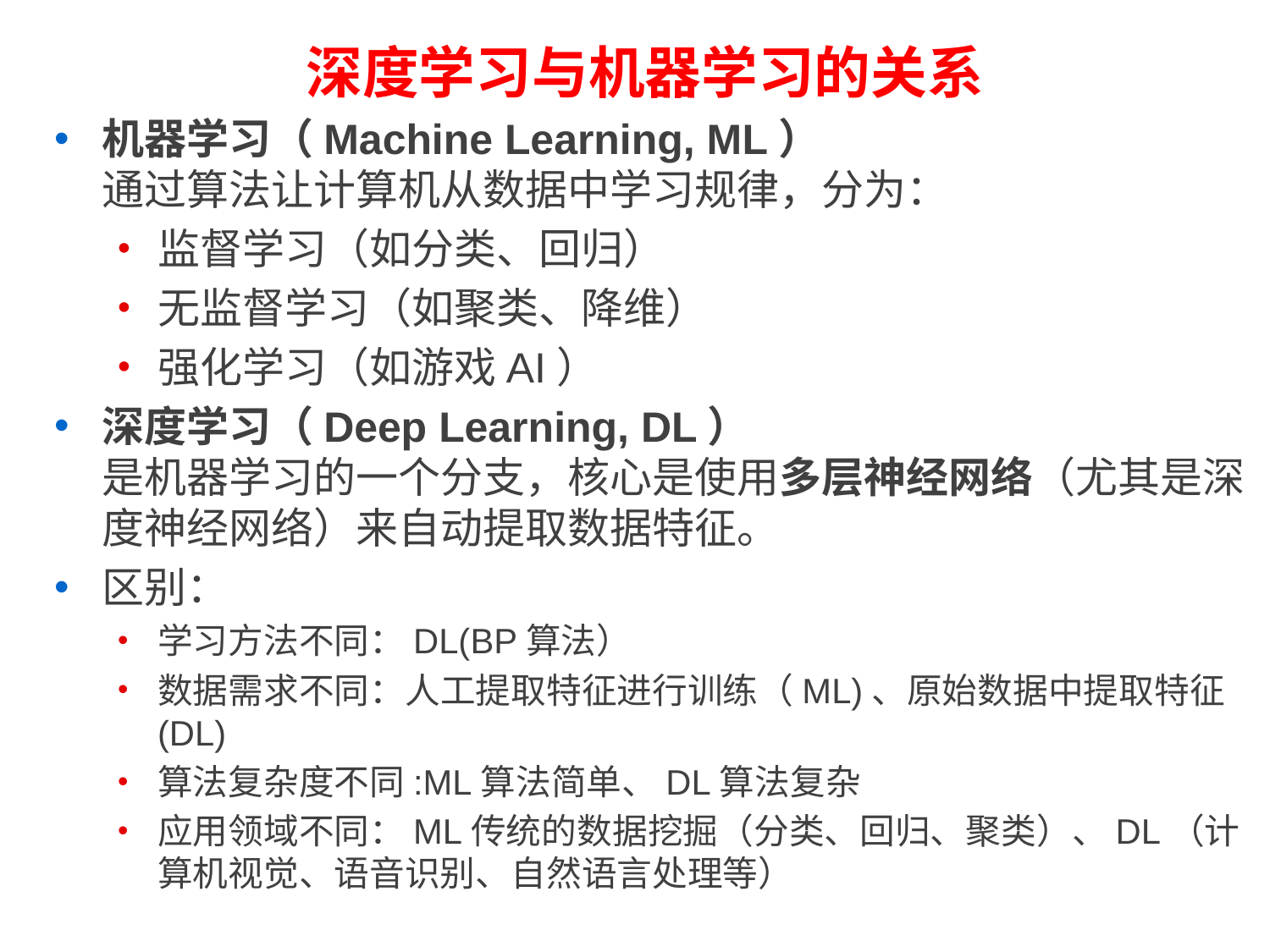

深度学习与机器学习的关系
机器学习（Machine Learning, ML）
通过算法让计算机从数据中学习规律，分为：
监督学习（如分类、回归）
无监督学习（如聚类、降维）
强化学习（如游戏AI）
深度学习（Deep Learning, DL）
是机器学习的一个分支，核心是使用多层神经网络（尤其是深度神经网络）来自动提取数据特征。
区别：
学习方法不同：DL(BP算法）
数据需求不同：人工提取特征进行训练（ML)、原始数据中提取特征(DL)
算法复杂度不同:ML算法简单、DL算法复杂
应用领域不同：ML传统的数据挖掘（分类、回归、聚类）、DL（计算机视觉、语音识别、自然语言处理等）